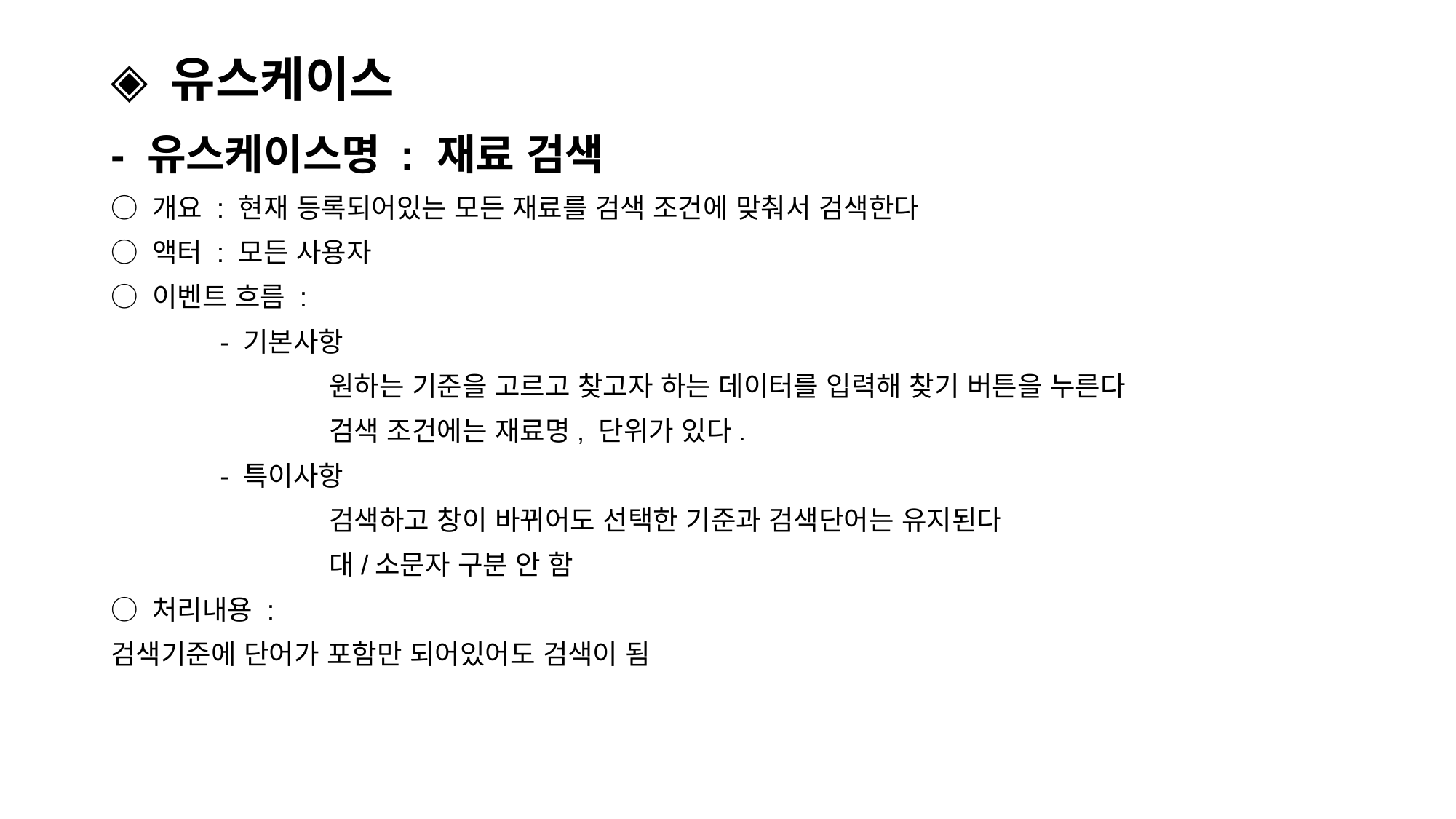

# ◈ 유스케이스
- 유스케이스명 : 재료 검색
○ 개요 : 현재 등록되어있는 모든 재료를 검색 조건에 맞춰서 검색한다
○ 액터 : 모든 사용자
○ 이벤트 흐름 :
	- 기본사항
		원하는 기준을 고르고 찾고자 하는 데이터를 입력해 찾기 버튼을 누른다
		검색 조건에는 재료명, 단위가 있다.
	- 특이사항
		검색하고 창이 바뀌어도 선택한 기준과 검색단어는 유지된다
		대/소문자 구분 안 함
○ 처리내용 :
검색기준에 단어가 포함만 되어있어도 검색이 됨